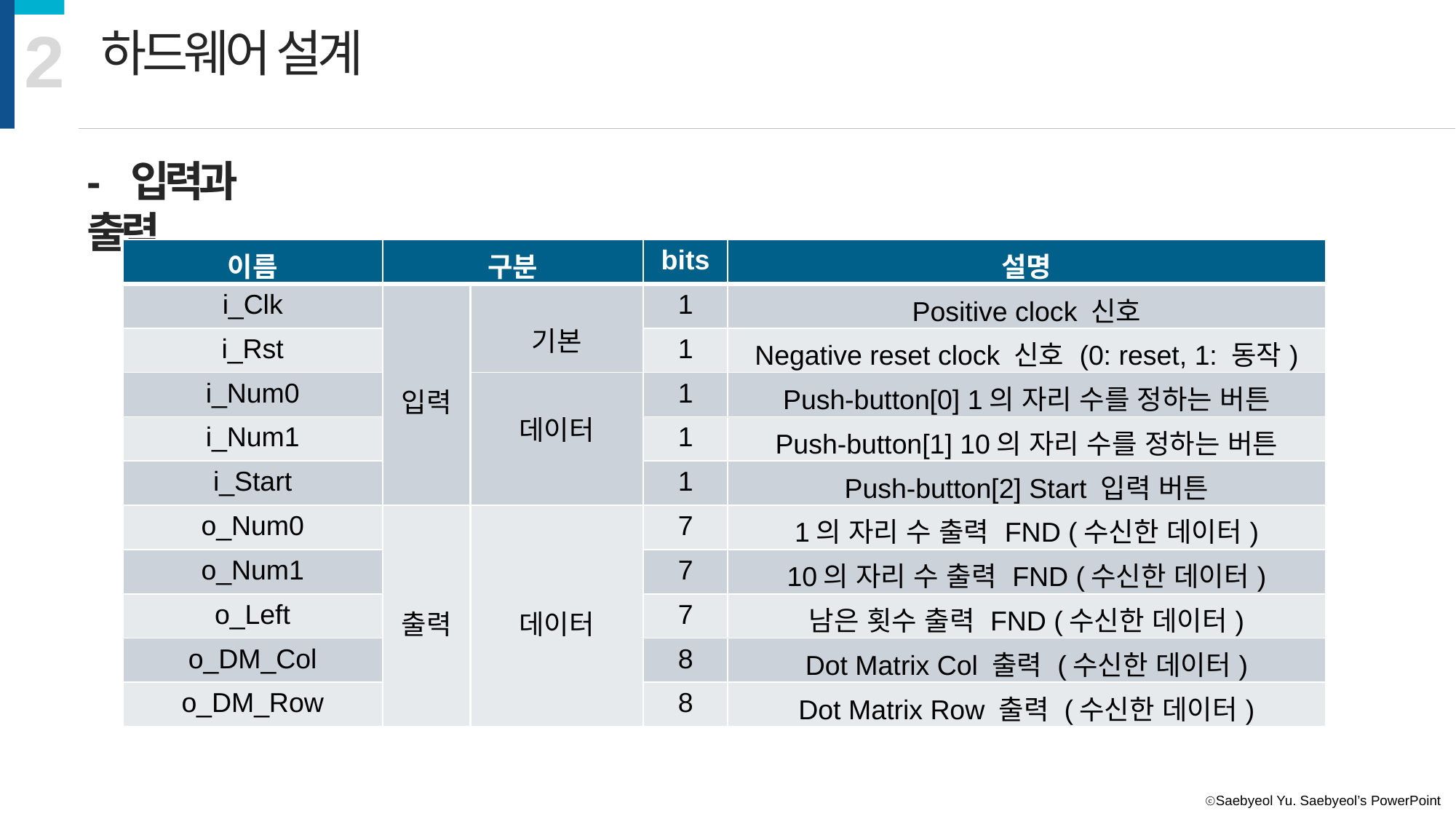

2
하드웨어 설계
-  입력과 출력
| 이름 | 구분 |  | bits | 설명 |
| --- | --- | --- | --- | --- |
| i\_Clk | 입력 | 기본 | 1 | Positive clock 신호 |
| i\_Rst |  |  | 1 | Negative reset clock 신호 (0: reset, 1: 동작) |
| i\_Num0 |  | 데이터 | 1 | Push-button[0] 1의 자리 수를 정하는 버튼 |
| i\_Num1 |  |  | 1 | Push-button[1] 10의 자리 수를 정하는 버튼 |
| i\_Start |  |  | 1 | Push-button[2] Start 입력 버튼 |
| o\_Num0 | 출력 | 데이터 | 7 | 1의 자리 수 출력 FND (수신한 데이터) |
| o\_Num1 |  |  | 7 | 10의 자리 수 출력 FND (수신한 데이터) |
| o\_Left |  |  | 7 | 남은 횟수 출력 FND (수신한 데이터) |
| o\_DM\_Col |  |  | 8 | Dot Matrix Col 출력 (수신한 데이터) |
| o\_DM\_Row |  |  | 8 | Dot Matrix Row 출력 (수신한 데이터) |